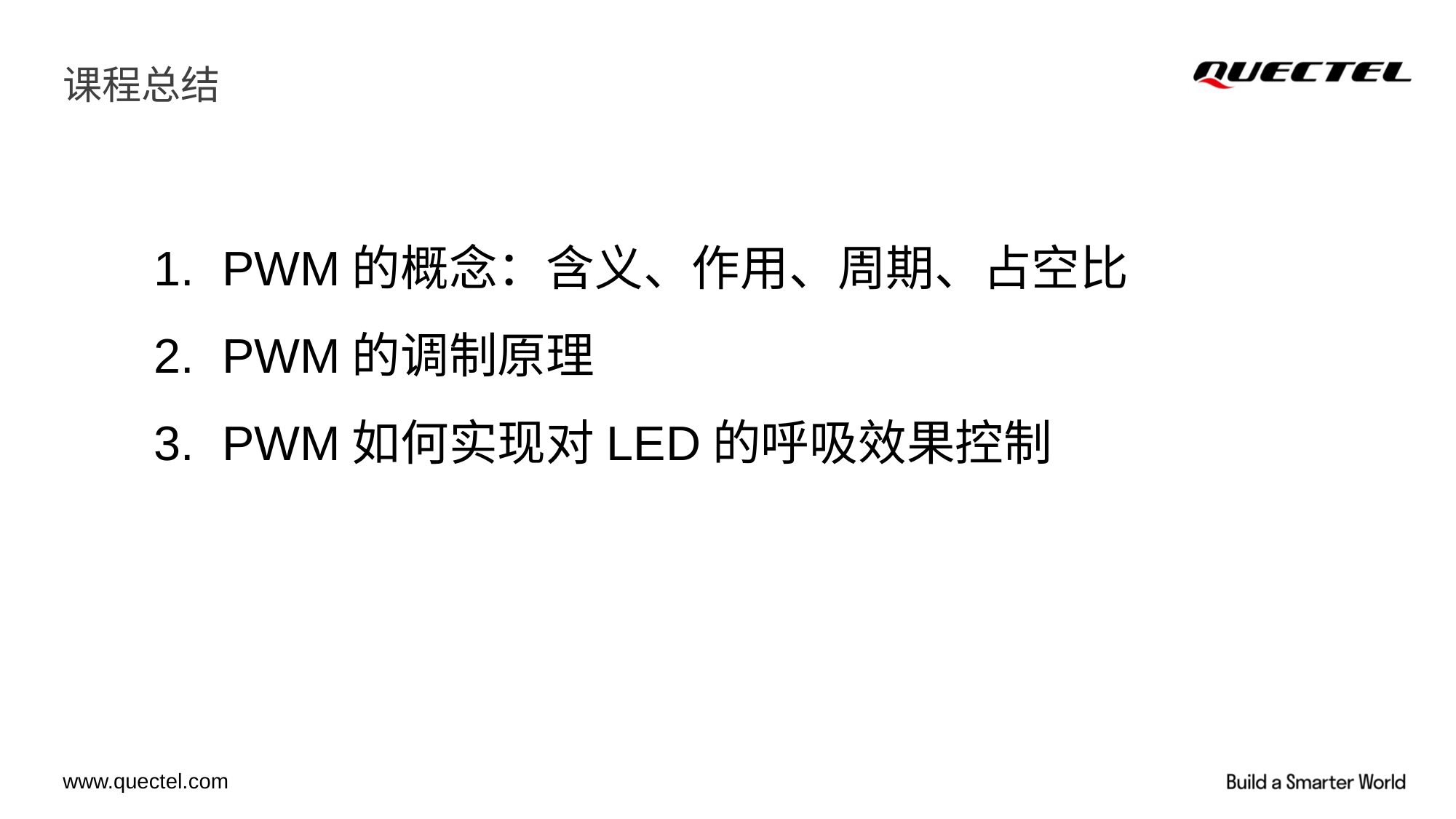

# 课程总结
 PWM的概念：含义、作用、周期、占空比
 PWM的调制原理
 PWM如何实现对LED的呼吸效果控制